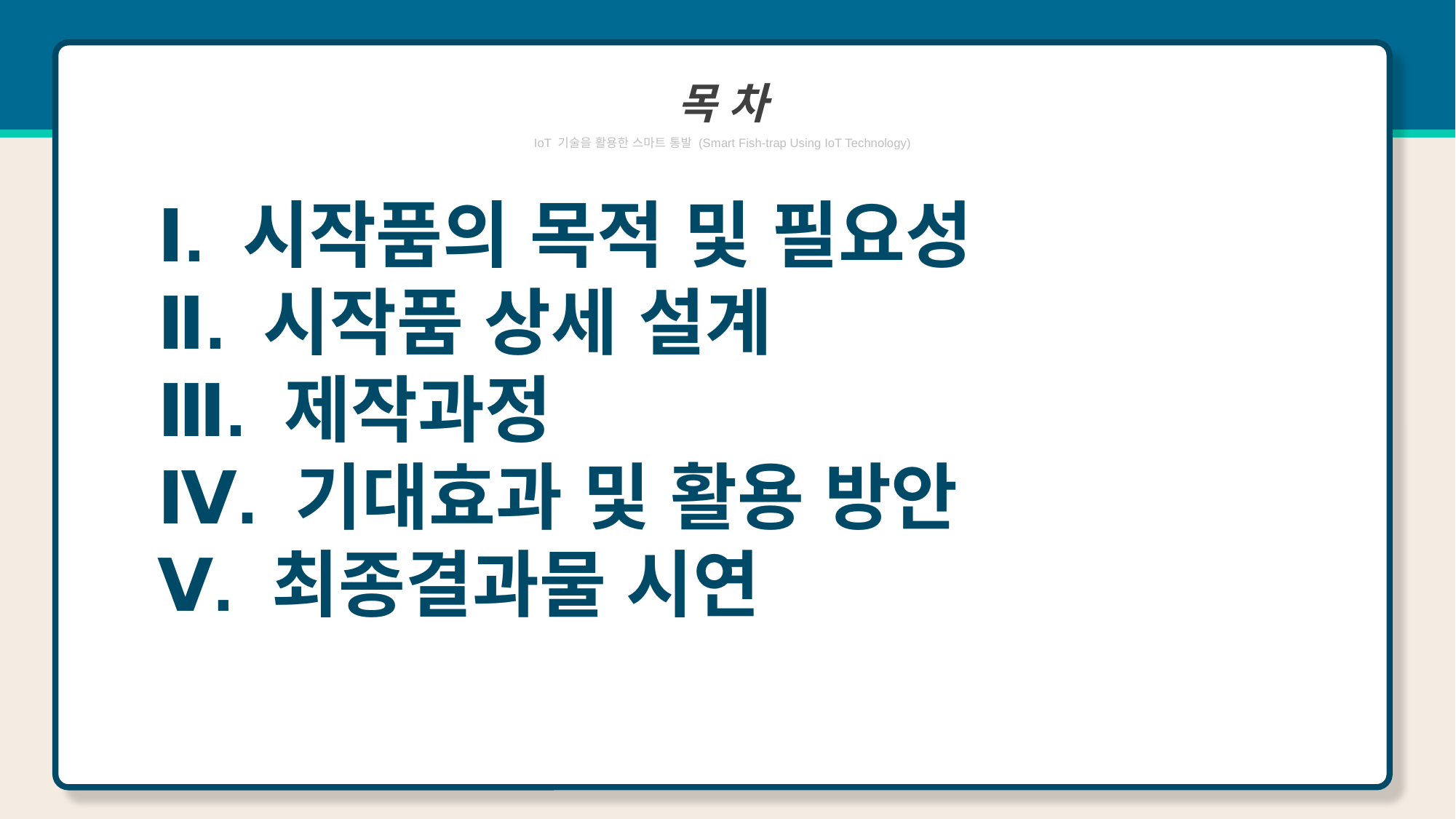

목 차
IoT 기술을 활용한 스마트 통발 (Smart Fish-trap Using IoT Technology)
Ⅰ. 시작품의 목적 및 필요성
Ⅱ. 시작품 상세 설계
Ⅲ. 제작과정
Ⅳ. 기대효과 및 활용 방안
Ⅴ. 최종결과물 시연